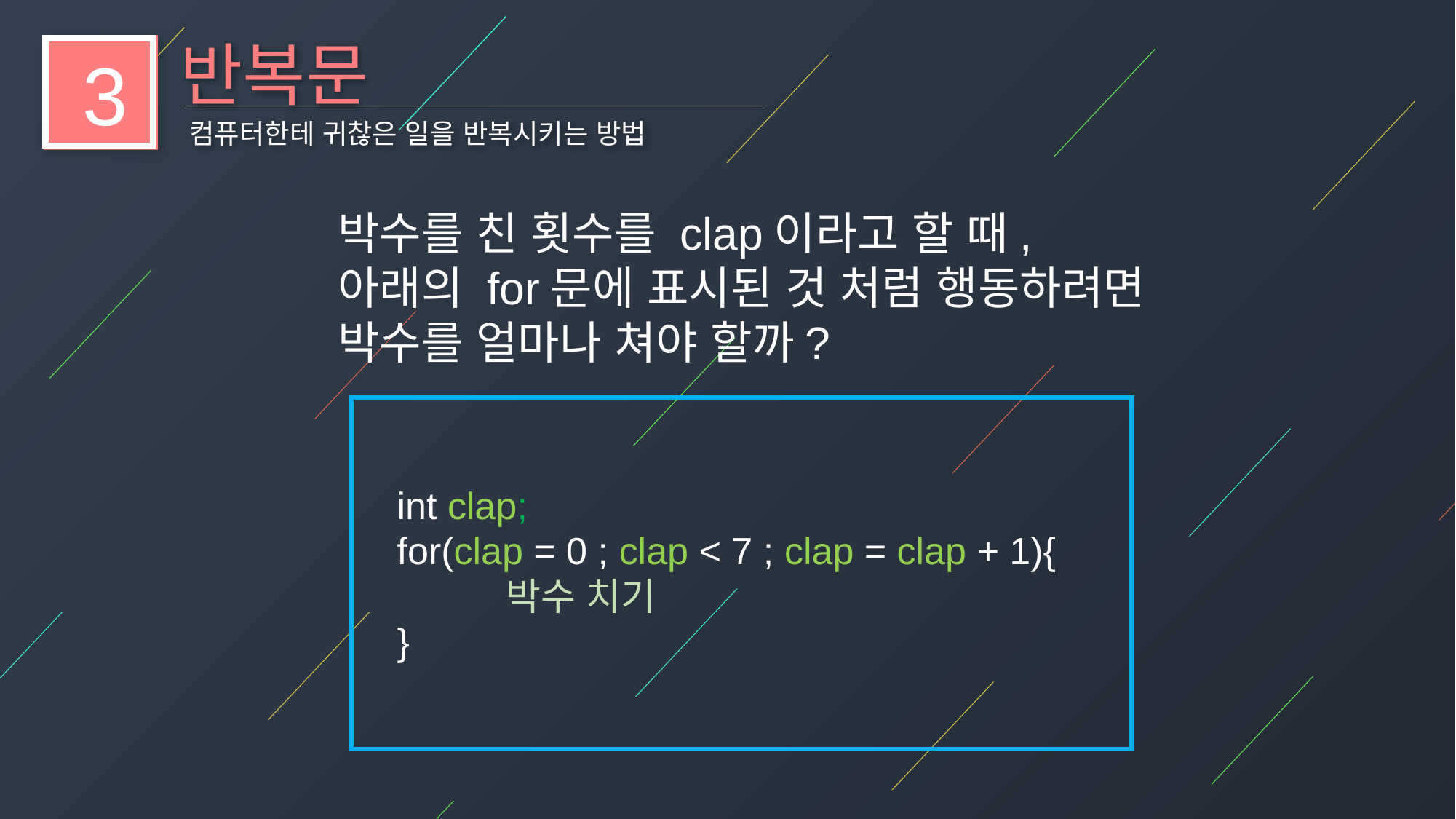

반복문

3
컴퓨터한테 귀찮은 일을 반복시키는 방법
박수를 친 횟수를 clap이라고 할 때,
아래의 for문에 표시된 것 처럼 행동하려면
박수를 얼마나 쳐야 할까?

int clap;
for(clap = 0 ; clap < 7 ; clap = clap + 1){
	박수 치기
}